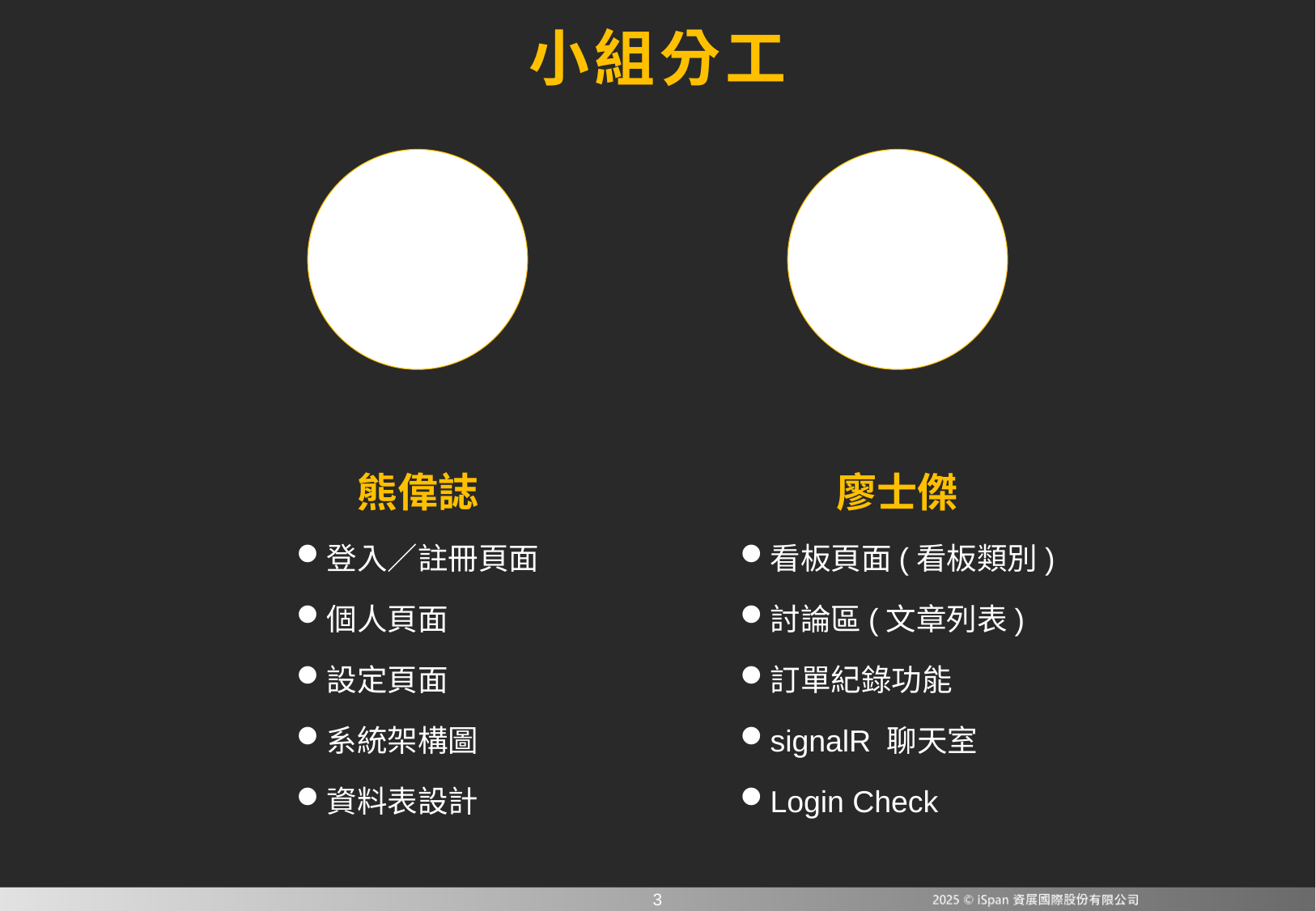

小組分工

熊偉誌
登入／註冊頁面
個人頁面
設定頁面
系統架構圖
資料表設計
廖士傑
看板頁面(看板類別)
討論區(文章列表)
訂單紀錄功能
signalR 聊天室
Login Check